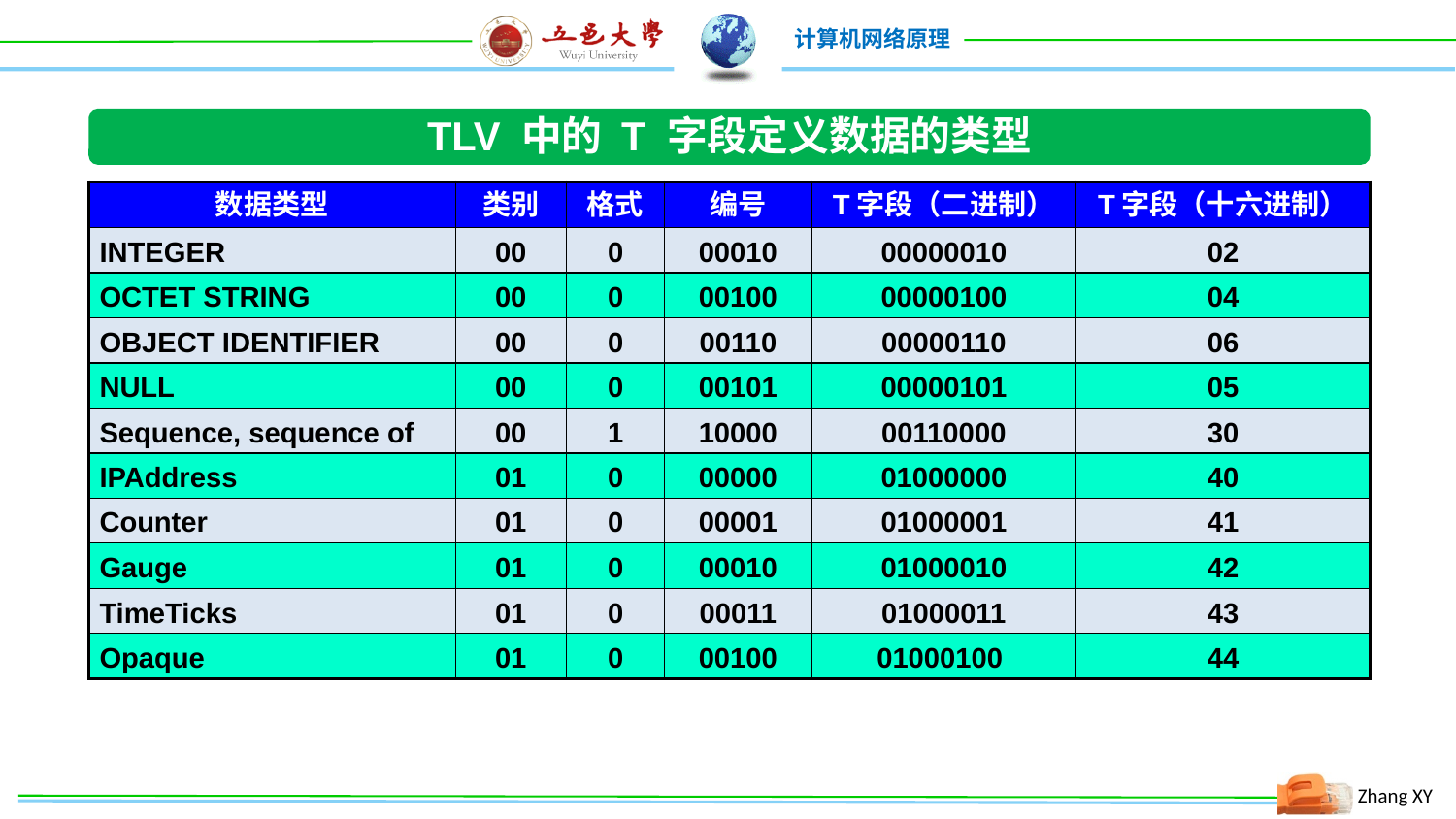

TLV 中的 T 字段定义数据的类型

| 数据类型 | 类别 | 格式 | 编号 | T字段（二进制） | T字段（十六进制） |
| --- | --- | --- | --- | --- | --- |
| INTEGER | 00 | 0 | 00010 | 00000010 | 02 |
| OCTET STRING | 00 | 0 | 00100 | 00000100 | 04 |
| OBJECT IDENTIFIER | 00 | 0 | 00110 | 00000110 | 06 |
| NULL | 00 | 0 | 00101 | 00000101 | 05 |
| Sequence, sequence of | 00 | 1 | 10000 | 00110000 | 30 |
| IPAddress | 01 | 0 | 00000 | 01000000 | 40 |
| Counter | 01 | 0 | 00001 | 01000001 | 41 |
| Gauge | 01 | 0 | 00010 | 01000010 | 42 |
| TimeTicks | 01 | 0 | 00011 | 01000011 | 43 |
| Opaque | 01 | 0 | 00100 | 01000100 | 44 |